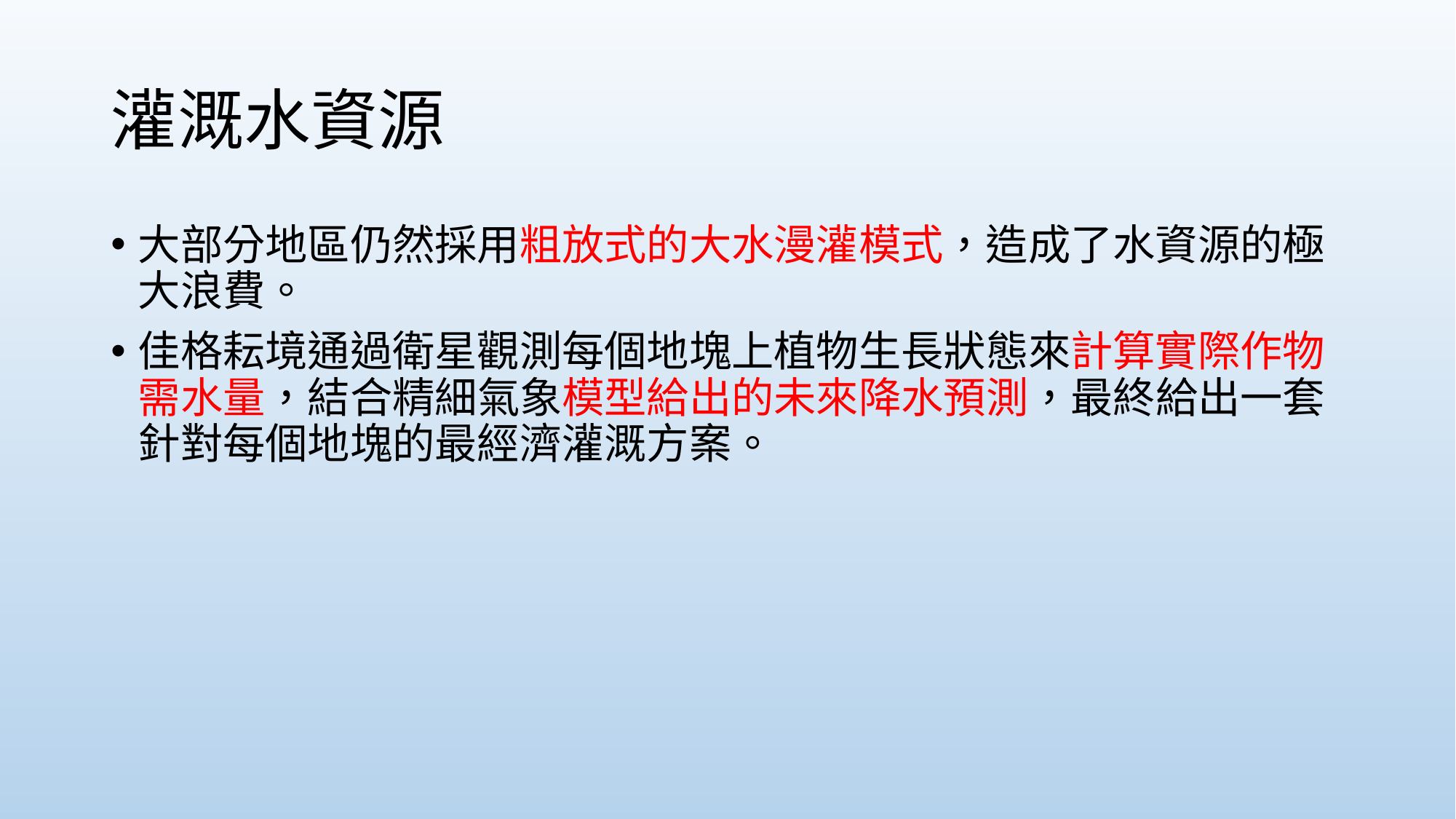

# 灌溉水資源
大部分地區仍然採用粗放式的大水漫灌模式，造成了水資源的極大浪費。
佳格耘境通過衛星觀測每個地塊上植物生長狀態來計算實際作物需水量，結合精細氣象模型給出的未來降水預測，最終給出一套針對每個地塊的最經濟灌溉方案。